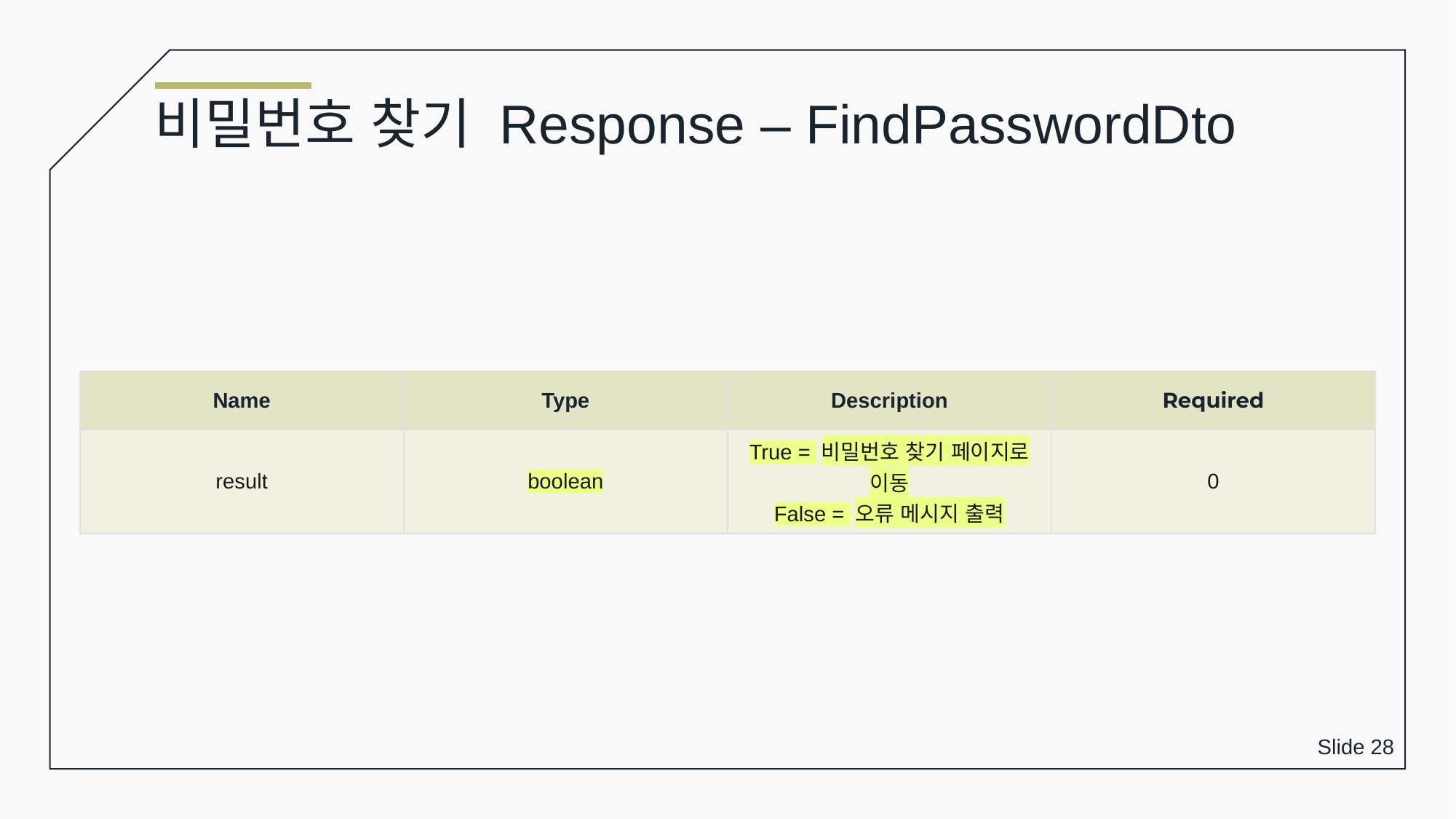

비밀번호 찾기 Response – FindPasswordDto

| Name | Type | Description | Required |
| --- | --- | --- | --- |
| result | boolean | True = 비밀번호 찾기 페이지로 이동 False = 오류 메시지 출력 | 0 |